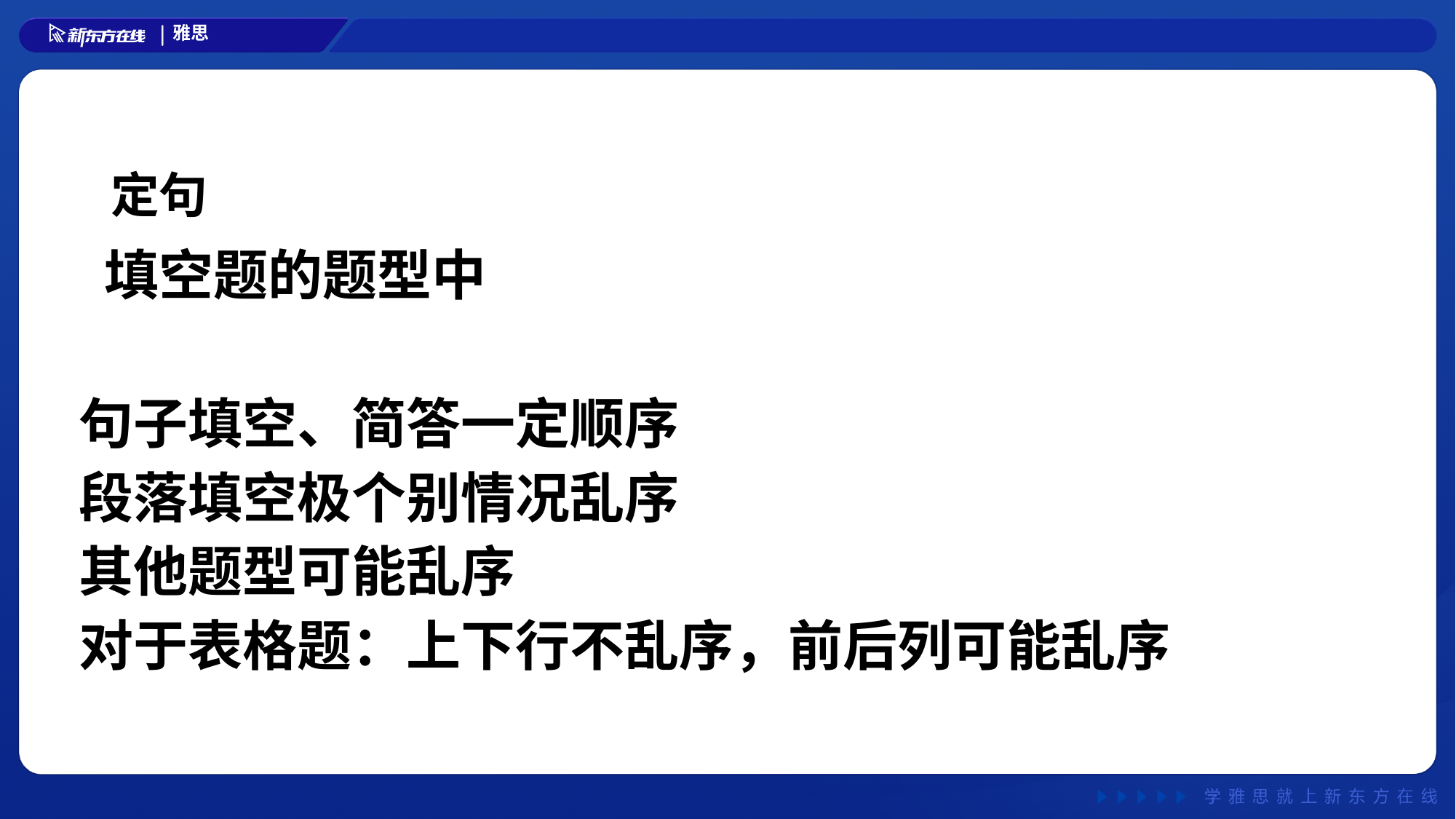

# 定句
 填空题的题型中

句子填空、简答一定顺序
段落填空极个别情况乱序
其他题型可能乱序
对于表格题：上下行不乱序，前后列可能乱序